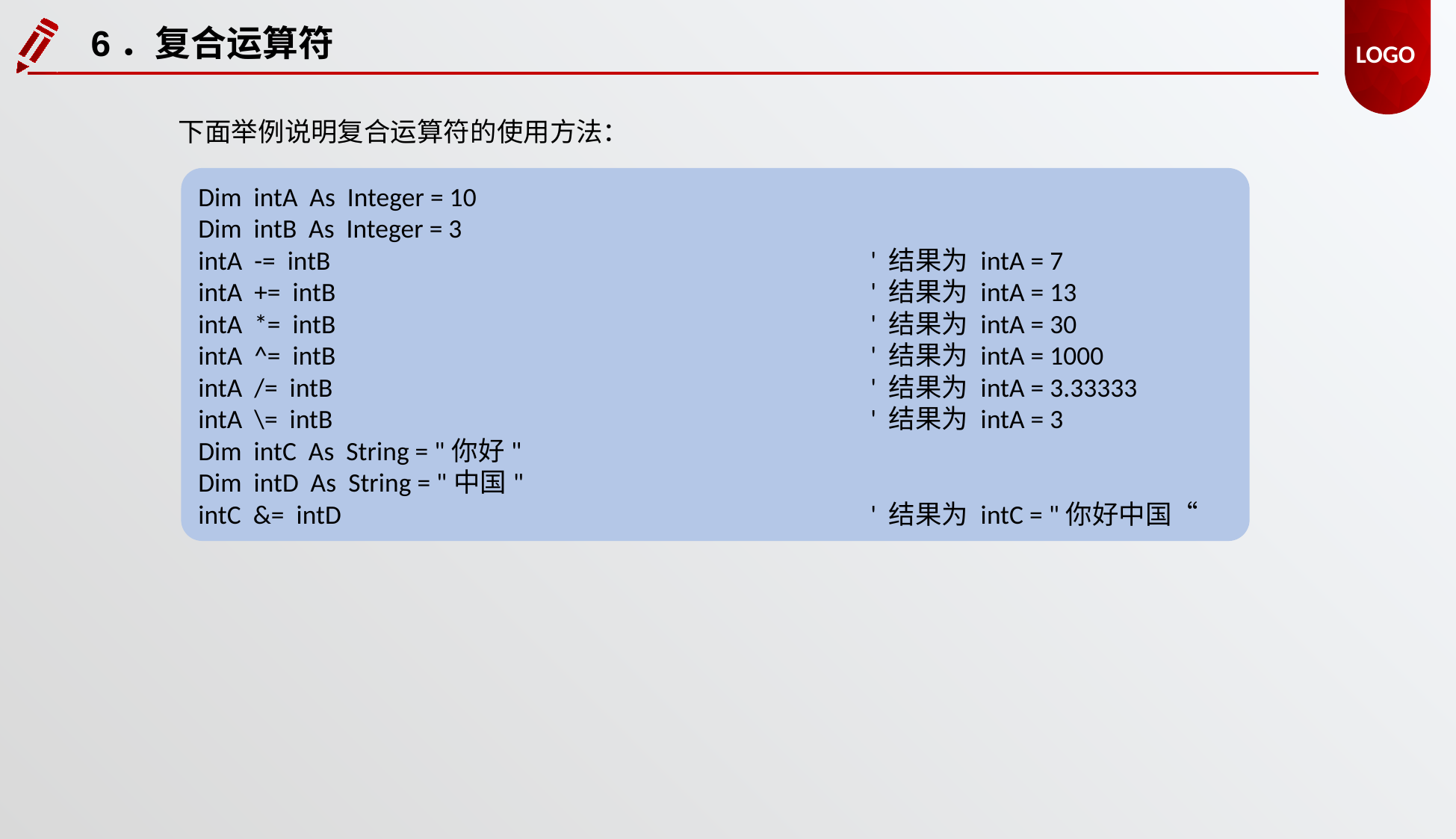

6．复合运算符
下面举例说明复合运算符的使用方法：
Dim  intA  As  Integer = 10
Dim  intB  As  Integer = 3
intA  -=  intB					' 结果为 intA = 7
intA  +=  intB					' 结果为 intA = 13
intA  *=  intB					' 结果为 intA = 30
intA  ^=  intB					' 结果为 intA = 1000
intA  /=  intB					' 结果为 intA = 3.33333
intA  \=  intB					' 结果为 intA = 3
Dim  intC  As  String = "你好"
Dim  intD  As  String = "中国"
intC  &=  intD				     	' 结果为 intC = "你好中国“